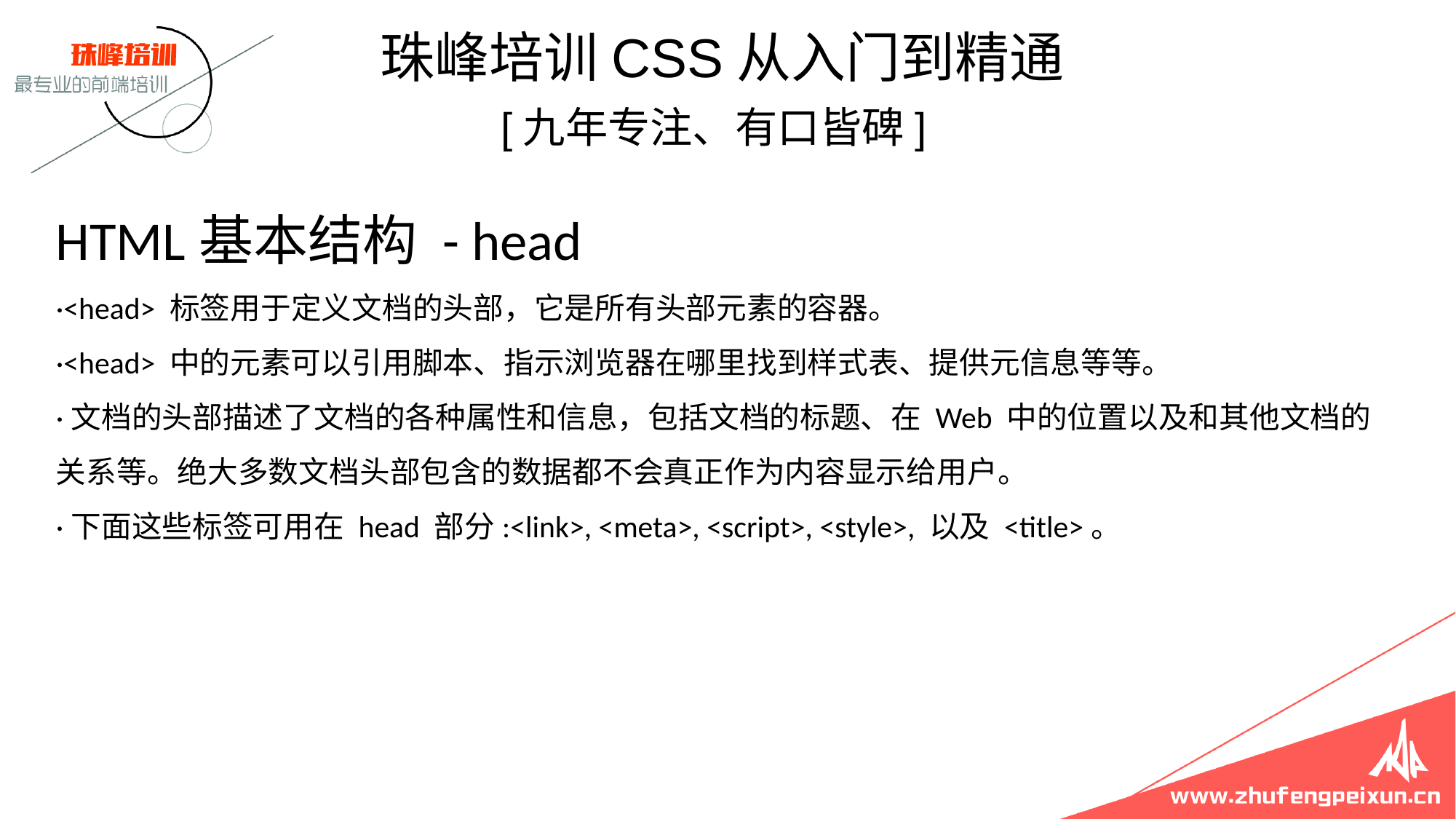

珠峰培训CSS从入门到精通
        [九年专注、有口皆碑]
# HTML基本结构 - head ·<head> 标签用于定义文档的头部，它是所有头部元素的容器。 ·<head> 中的元素可以引用脚本、指示浏览器在哪里找到样式表、提供元信息等等。 ·文档的头部描述了文档的各种属性和信息，包括文档的标题、在 Web 中的位置以及和其他文档的关系等。绝大多数文档头部包含的数据都不会真正作为内容显示给用户。 ·下面这些标签可用在 head 部分:<link>, <meta>, <script>, <style>, 以及 <title>。